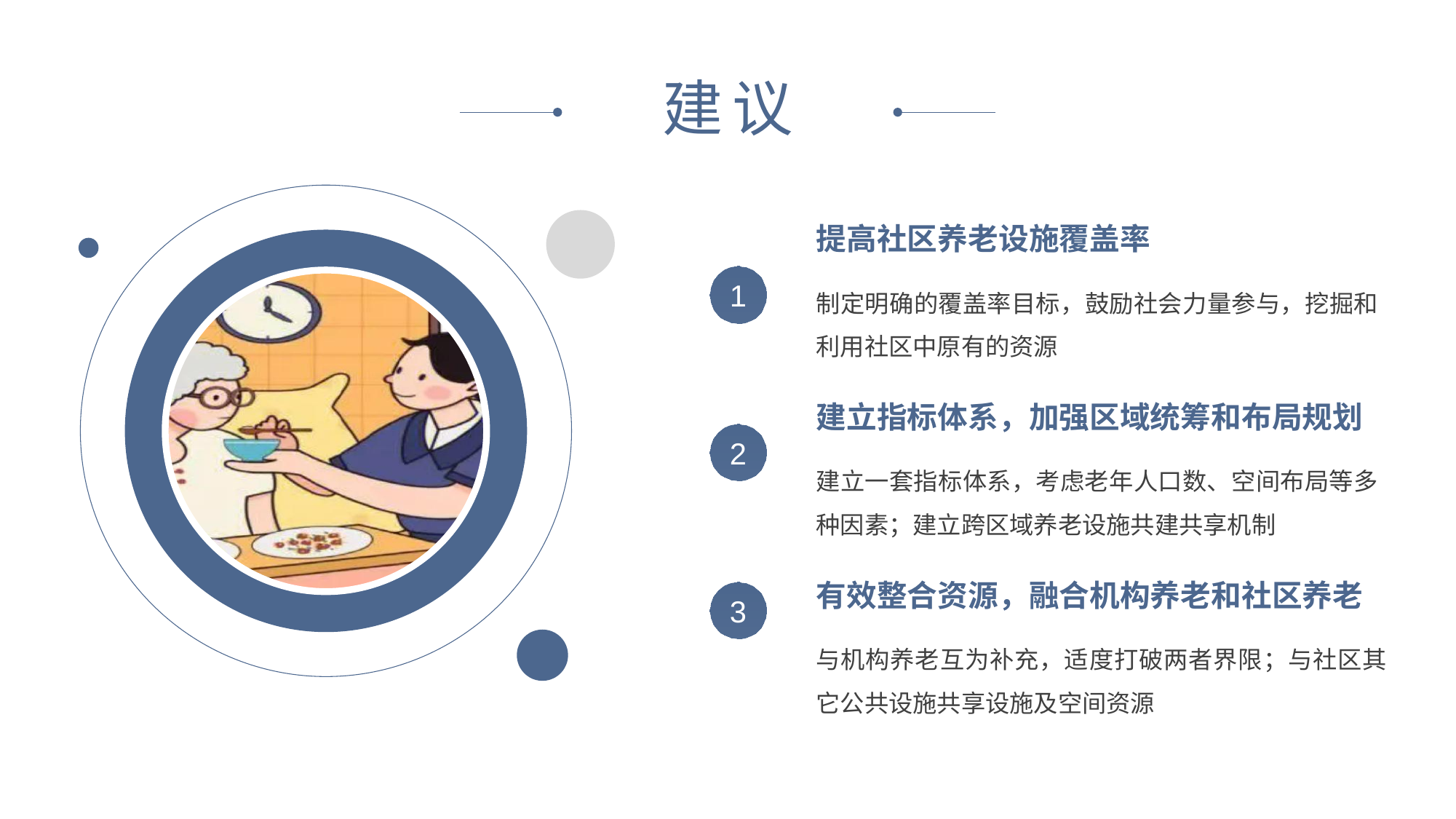

建议

提高社区养老设施覆盖率

1

制定明确的覆盖率目标，鼓励社会力量参与，挖掘和利用社区中原有的资源
建立指标体系，加强区域统筹和布局规划
2
建立一套指标体系，考虑老年人口数、空间布局等多种因素；建立跨区域养老设施共建共享机制
有效整合资源，融合机构养老和社区养老
3

与机构养老互为补充，适度打破两者界限；与社区其它公共设施共享设施及空间资源